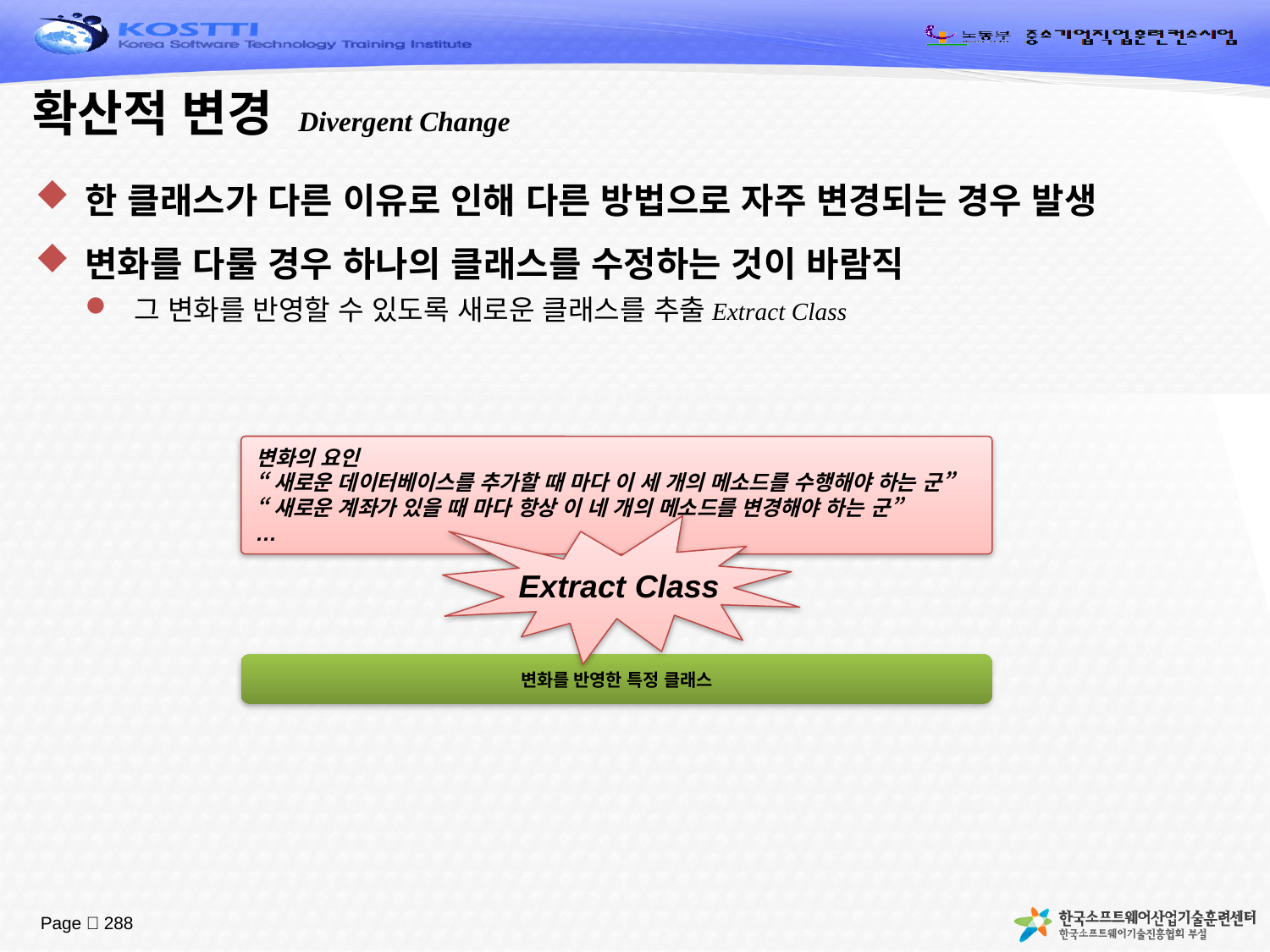

# 확산적 변경 Divergent Change
한 클래스가 다른 이유로 인해 다른 방법으로 자주 변경되는 경우 발생
변화를 다룰 경우 하나의 클래스를 수정하는 것이 바람직
그 변화를 반영할 수 있도록 새로운 클래스를 추출Extract Class
변화의 요인
“새로운 데이터베이스를 추가할 때 마다 이 세 개의 메소드를 수행해야 하는 군”
“새로운 계좌가 있을 때 마다 항상 이 네 개의 메소드를 변경해야 하는 군”
…
Extract Class
변화를 반영한 특정 클래스